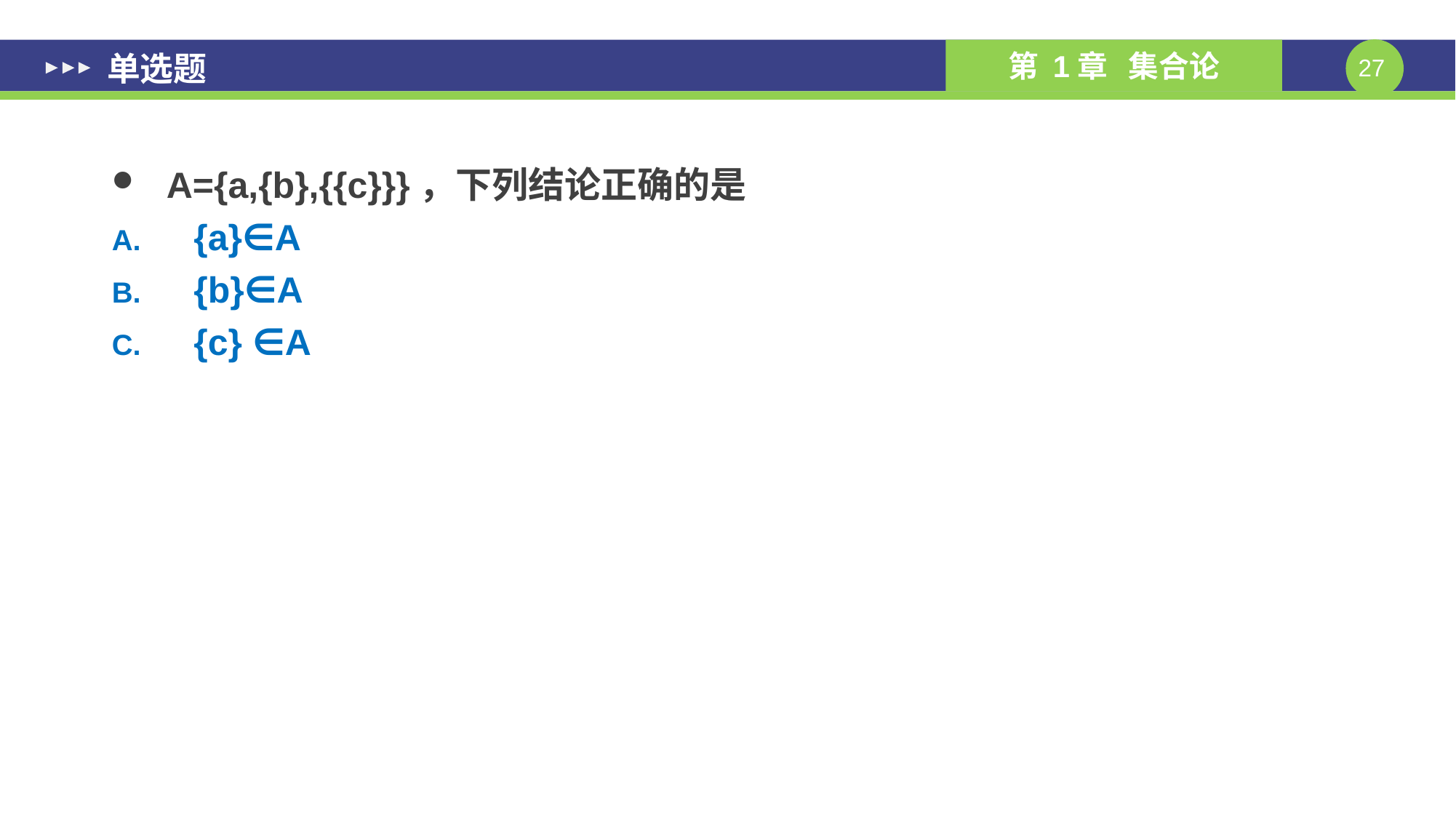

# 单选题
A={a,{b},{{c}}}，下列结论正确的是
{a}∈A
{b}∈A
{c} ∈A